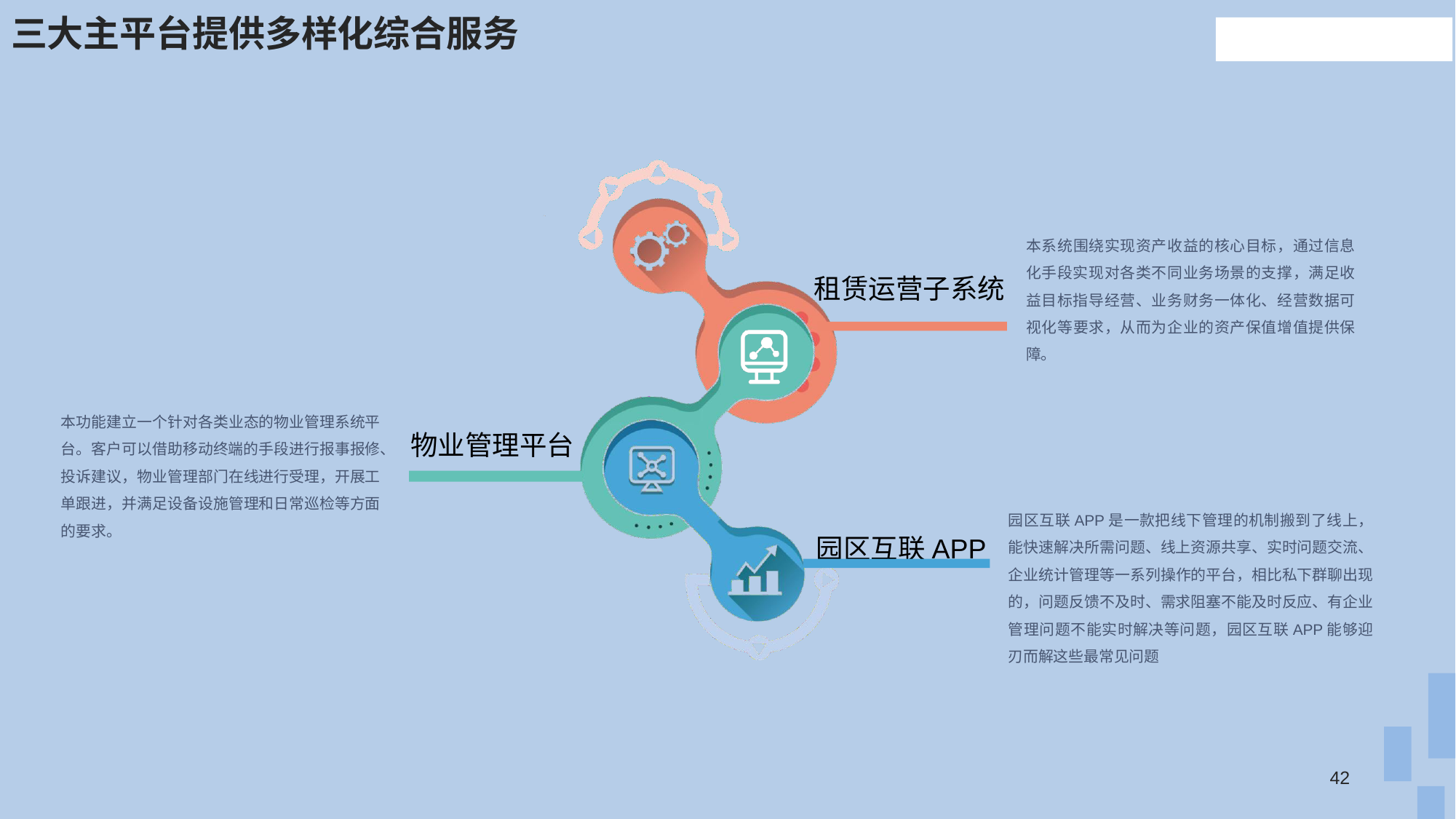

# 三大主平台提供多样化综合服务

本系统围绕实现资产收益的核心目标，通过信息化手段实现对各类不同业务场景的支撑，满足收益目标指导经营、业务财务一体化、经营数据可视化等要求，从而为企业的资产保值增值提供保障。
 租赁运营子系统

本功能建立一个针对各类业态的物业管理系统平台。客户可以借助移动终端的手段进行报事报修、投诉建议，物业管理部门在线进行受理，开展工单跟进，并满足设备设施管理和日常巡检等方面的要求。
物业管理平台

园区互联APP是一款把线下管理的机制搬到了线上，能快速解决所需问题、线上资源共享、实时问题交流、企业统计管理等一系列操作的平台，相比私下群聊出现的，问题反馈不及时、需求阻塞不能及时反应、有企业管理问题不能实时解决等问题，园区互联APP能够迎刃而解这些最常见问题
园区互联APP

42